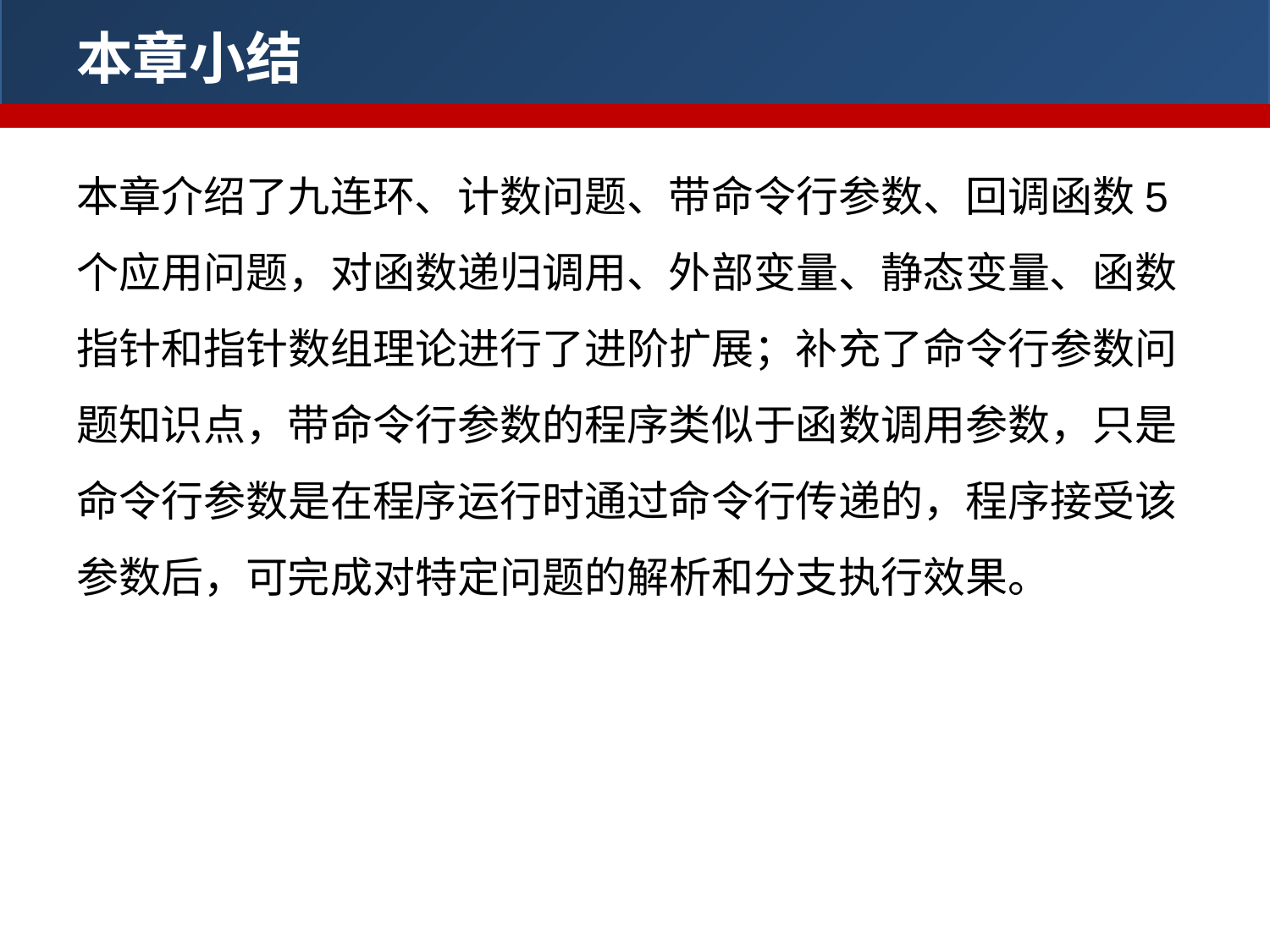

本章小结
本章介绍了九连环、计数问题、带命令行参数、回调函数5个应用问题，对函数递归调用、外部变量、静态变量、函数指针和指针数组理论进行了进阶扩展；补充了命令行参数问题知识点，带命令行参数的程序类似于函数调用参数，只是命令行参数是在程序运行时通过命令行传递的，程序接受该参数后，可完成对特定问题的解析和分支执行效果。